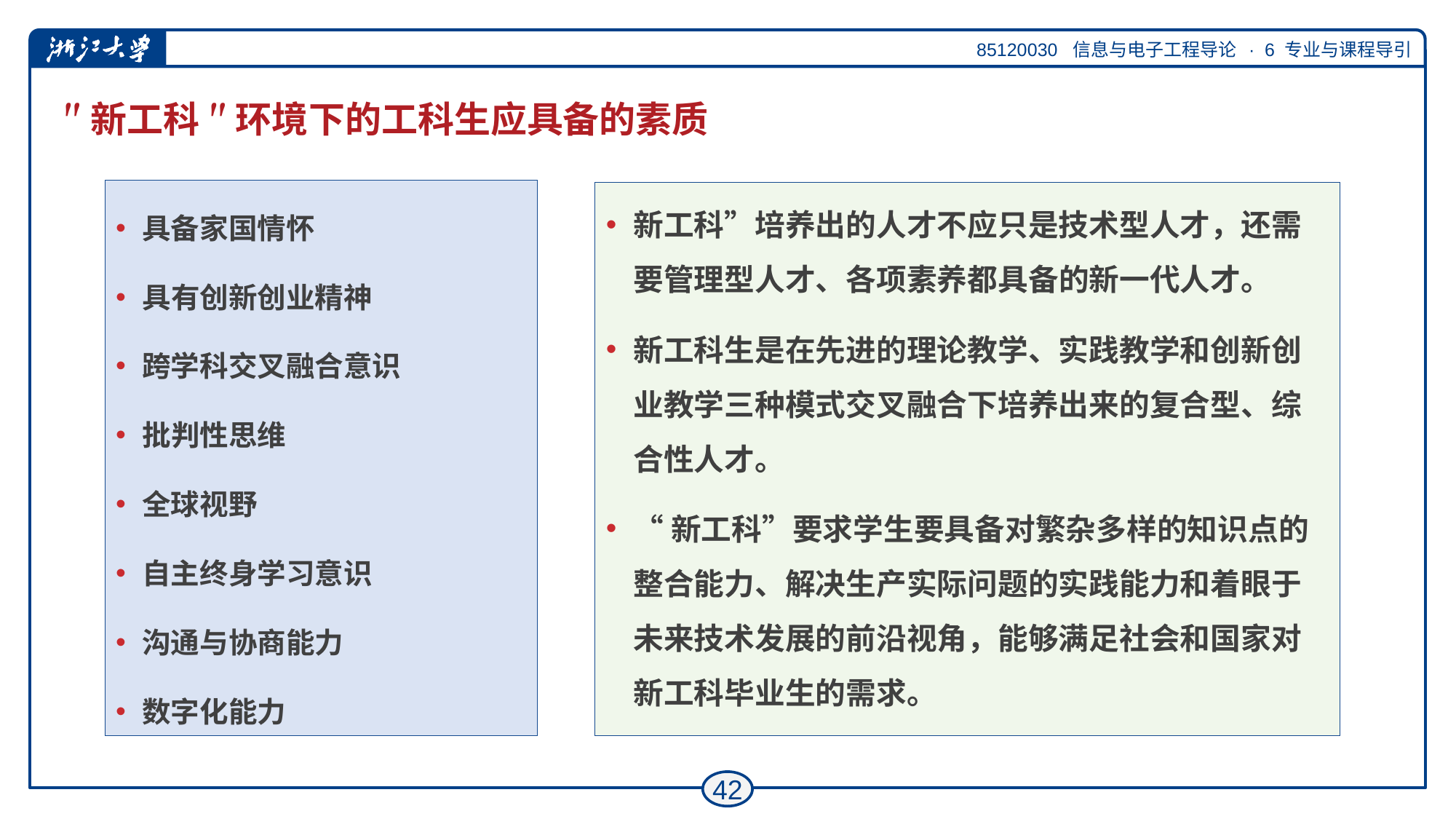

# "新工科"环境下的工科生应具备的素质
具备家国情怀
具有创新创业精神
跨学科交叉融合意识
批判性思维
全球视野
自主终身学习意识
沟通与协商能力
数字化能力
新工科”培养出的人才不应只是技术型人才，还需要管理型人才、各项素养都具备的新一代人才。
新工科生是在先进的理论教学、实践教学和创新创业教学三种模式交叉融合下培养出来的复合型、综合性人才。
“新工科”要求学生要具备对繁杂多样的知识点的整合能力、解决生产实际问题的实践能力和着眼于未来技术发展的前沿视角，能够满足社会和国家对新工科毕业生的需求。